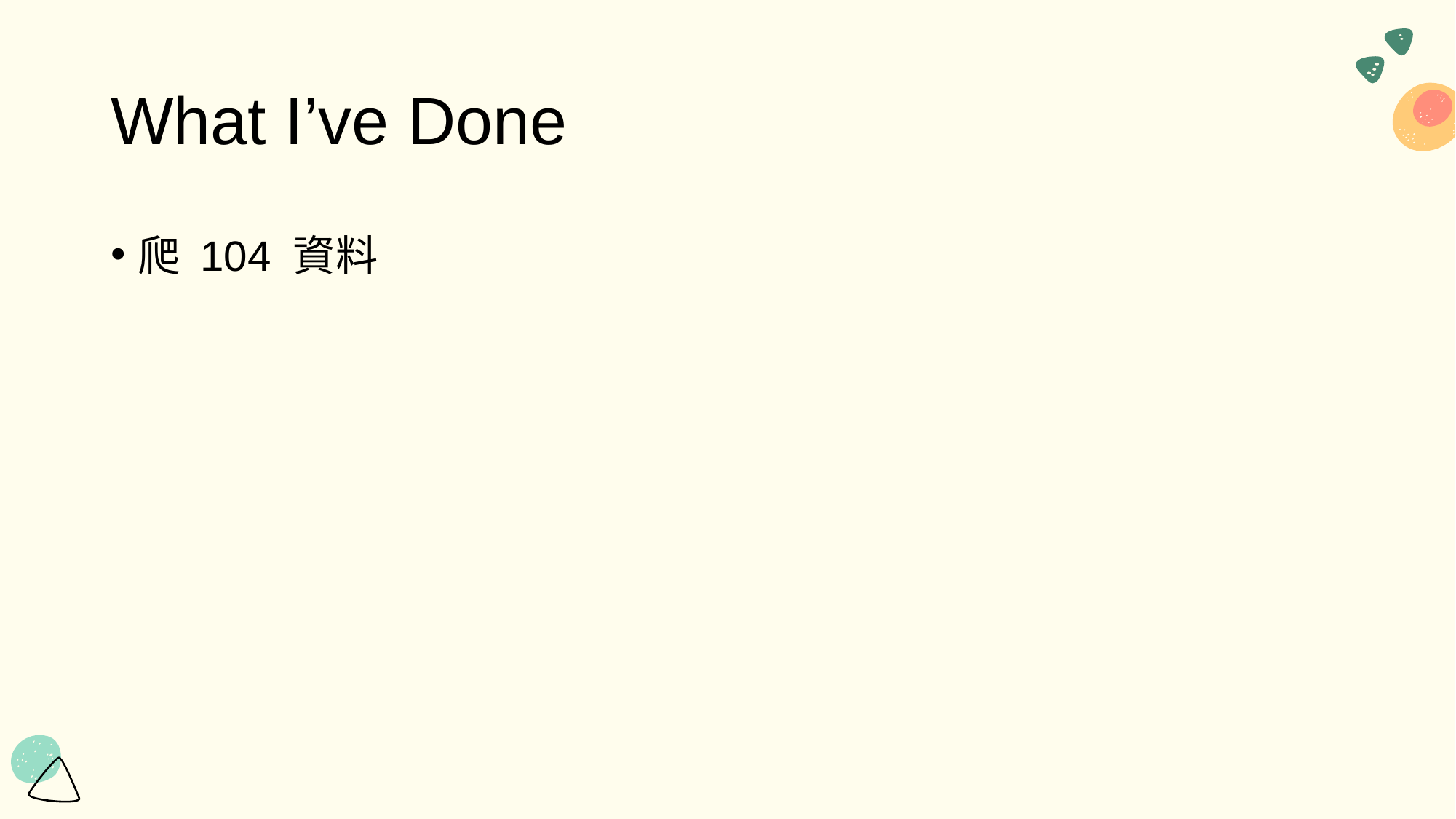

# What I’ve Done
爬 104 資料